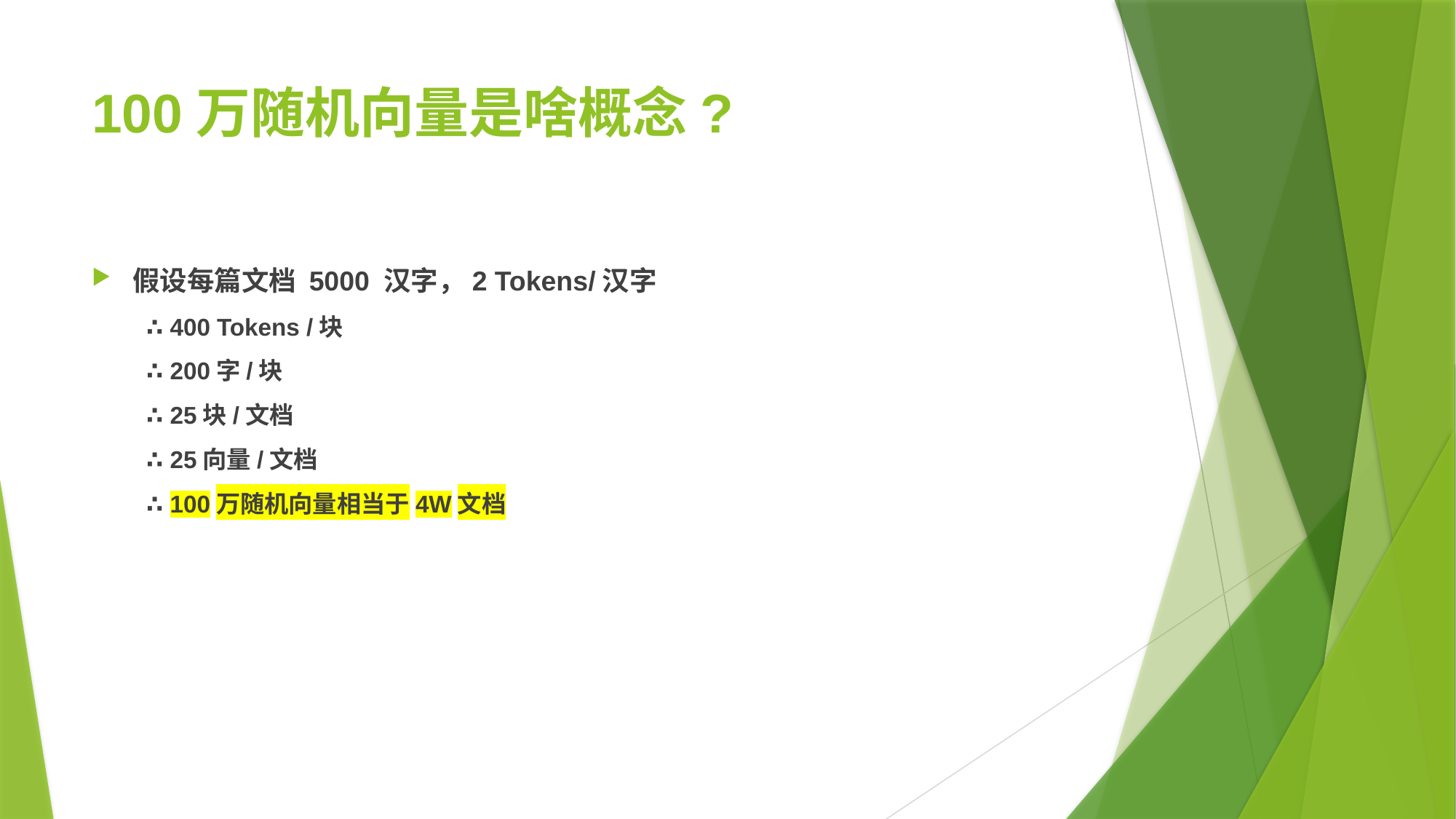

# 100万随机向量是啥概念?
假设每篇文档 5000 汉字，2 Tokens/汉字
∴ 400 Tokens /块
∴ 200字/块
∴ 25块/文档
∴ 25向量/文档
∴ 100万随机向量相当于4W文档